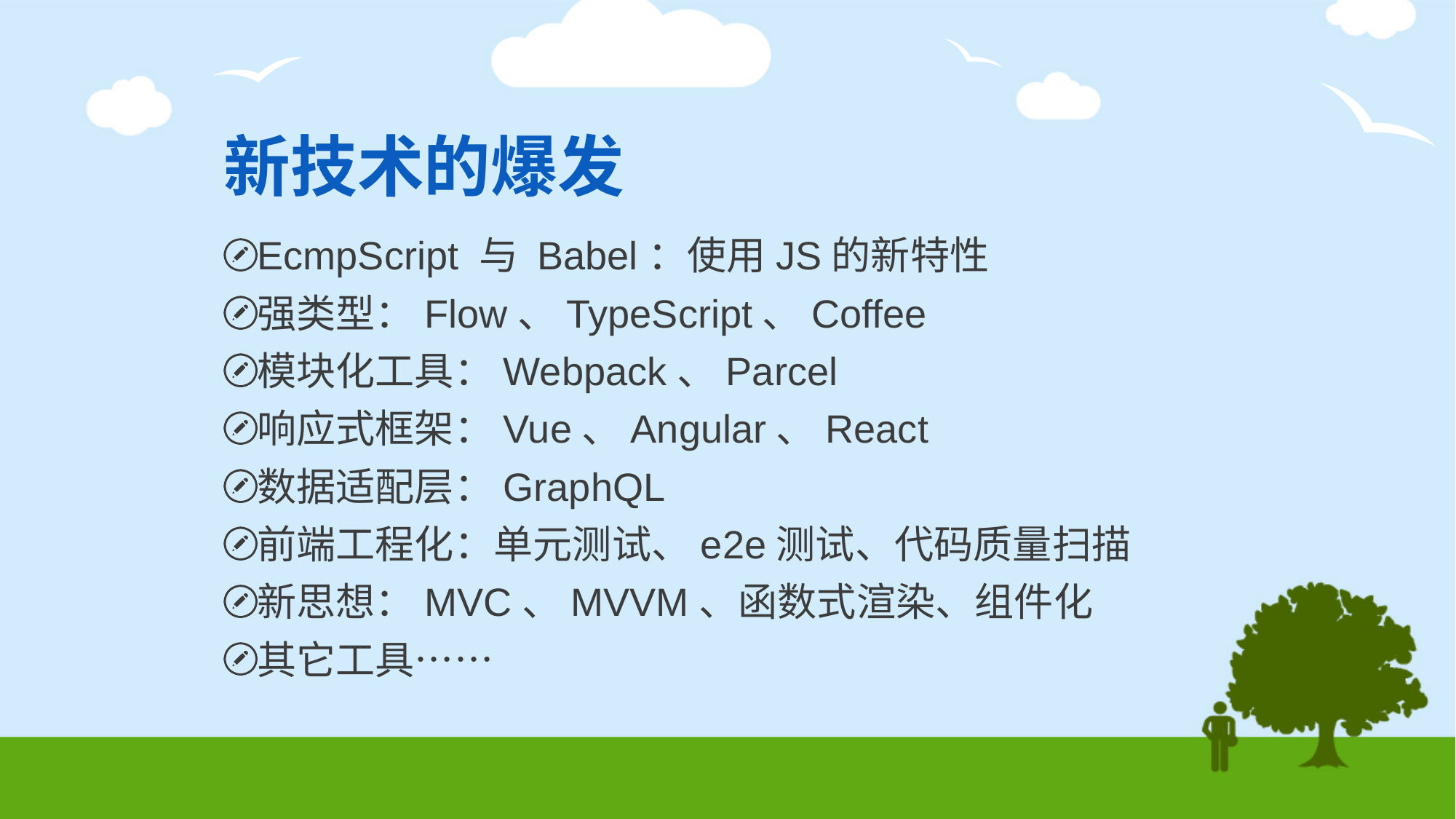

# 新技术的爆发
EcmpScript 与 Babel：使用JS的新特性
强类型：Flow、TypeScript、Coffee
模块化工具：Webpack、Parcel
响应式框架：Vue、Angular、React
数据适配层：GraphQL
前端工程化：单元测试、e2e测试、代码质量扫描
新思想：MVC、MVVM、函数式渲染、组件化
其它工具……